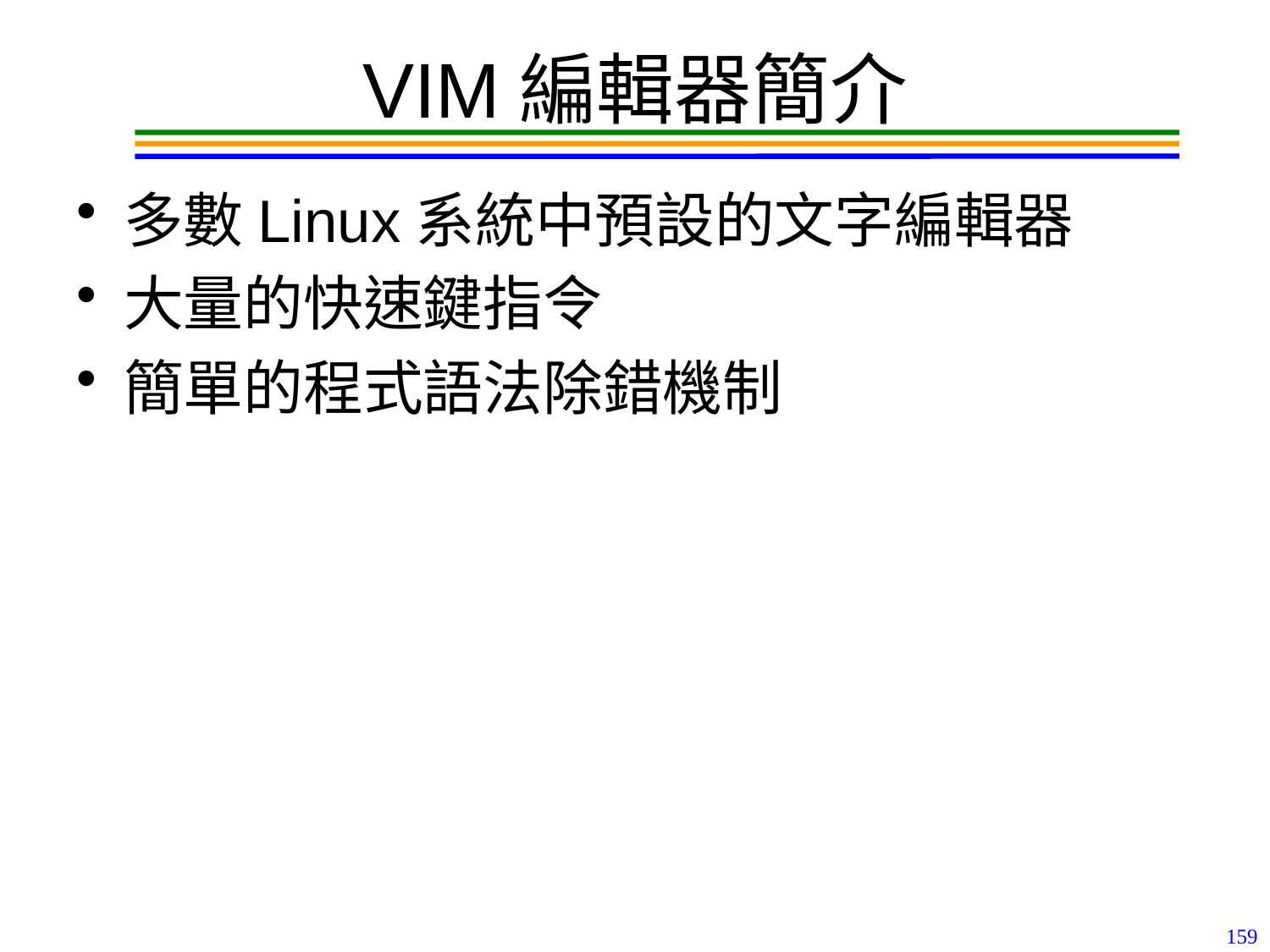

# VIM編輯器簡介
多數Linux系統中預設的文字編輯器
大量的快速鍵指令
簡單的程式語法除錯機制

159